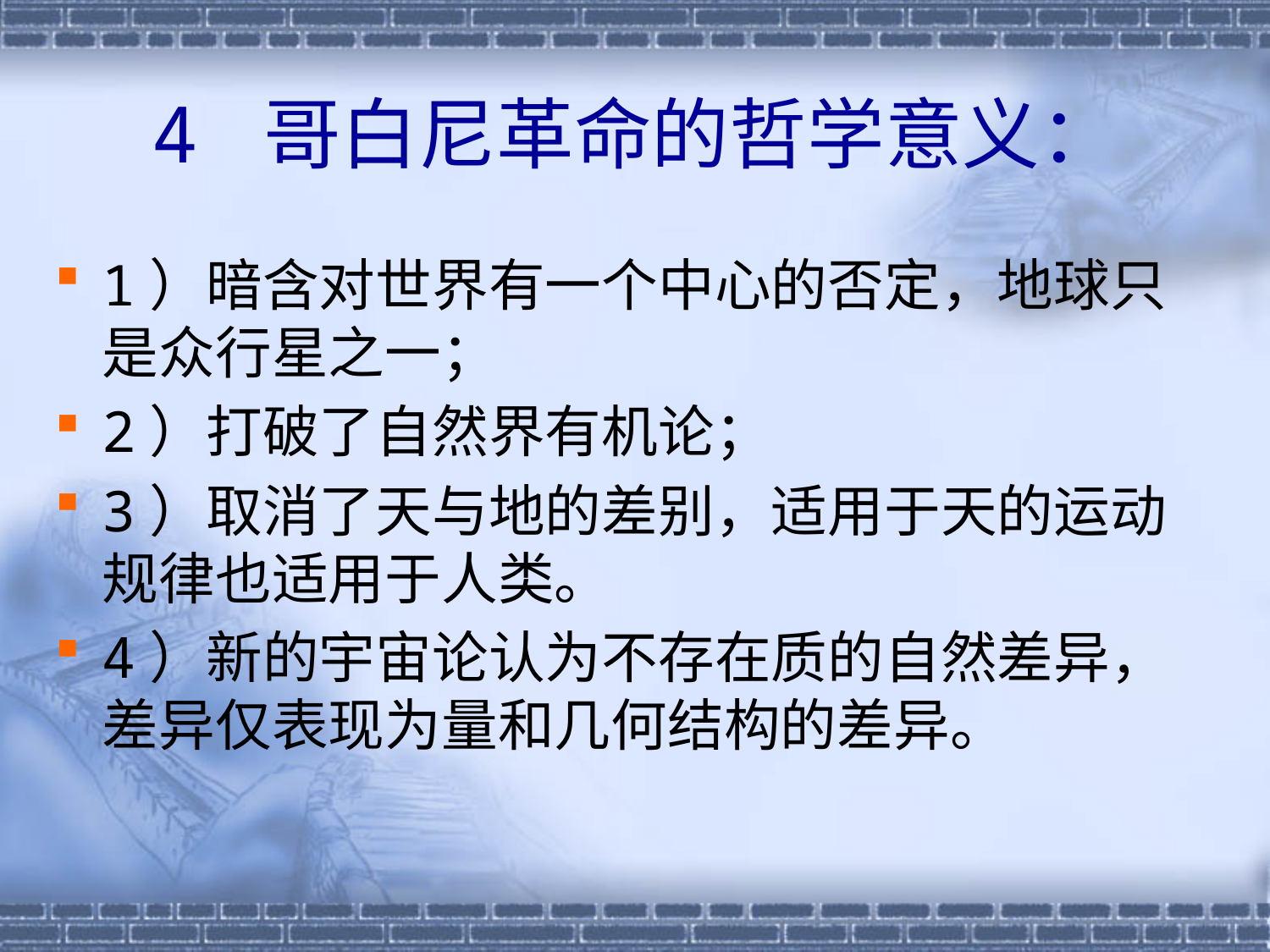

# 4 哥白尼革命的哲学意义：
1）暗含对世界有一个中心的否定，地球只是众行星之一；
2）打破了自然界有机论；
3）取消了天与地的差别，适用于天的运动规律也适用于人类。
4）新的宇宙论认为不存在质的自然差异，差异仅表现为量和几何结构的差异。